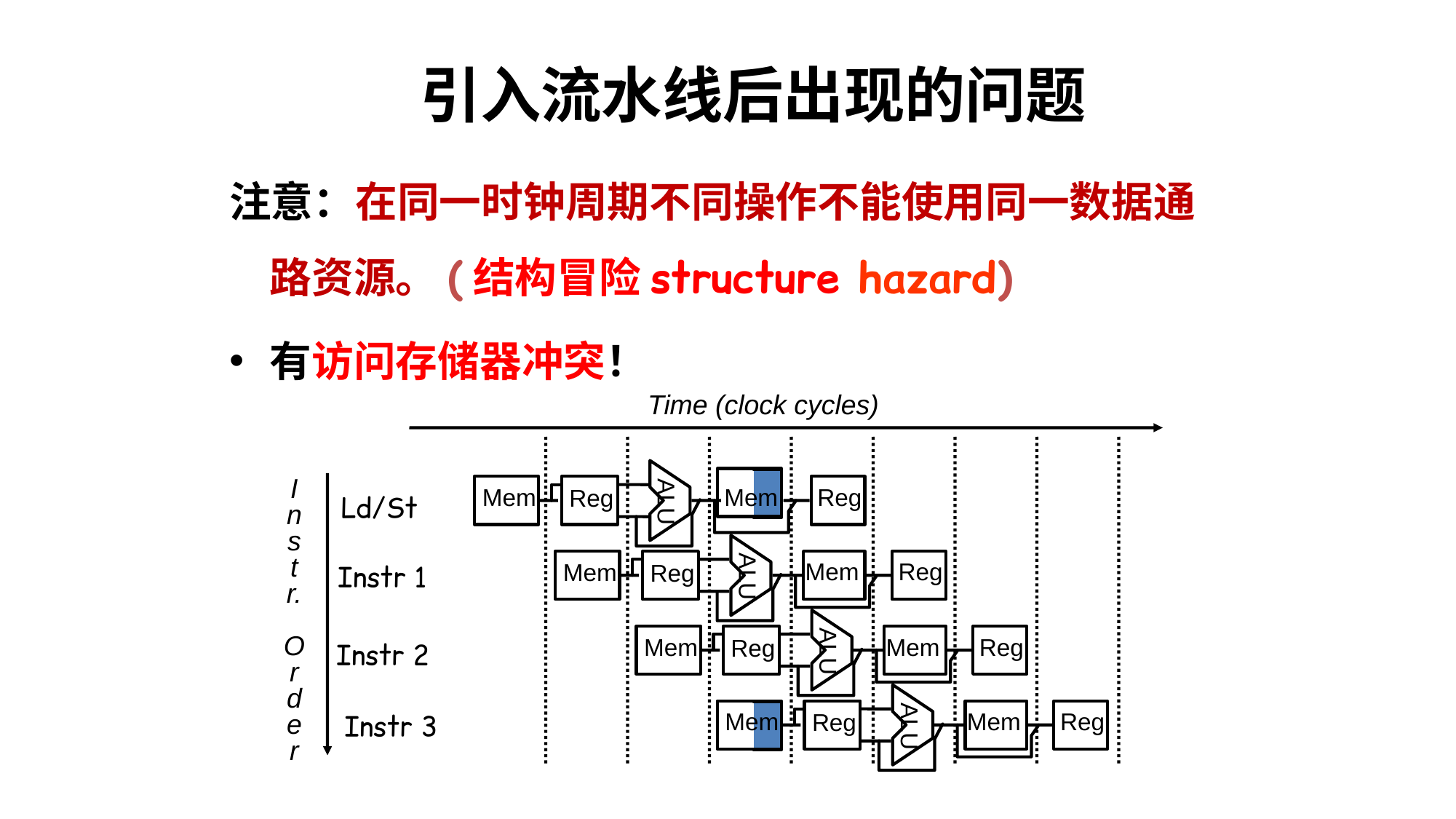

# 引入流水线后出现的问题
注意：在同一时钟周期不同操作不能使用同一数据通路资源。(结构冒险structure hazard)
有访问存储器冲突！

Time (clock cycles)

ALU

I
n
s
t
r.

O
r
d
e
r

Mem

Mem
Reg
Reg

Ld/St

ALU

Mem

Mem

Reg

Reg

Instr 1

ALU

Mem

Mem
Reg
Reg

Instr 2

ALU

Mem
Mem
Reg
Reg
Instr 3

143